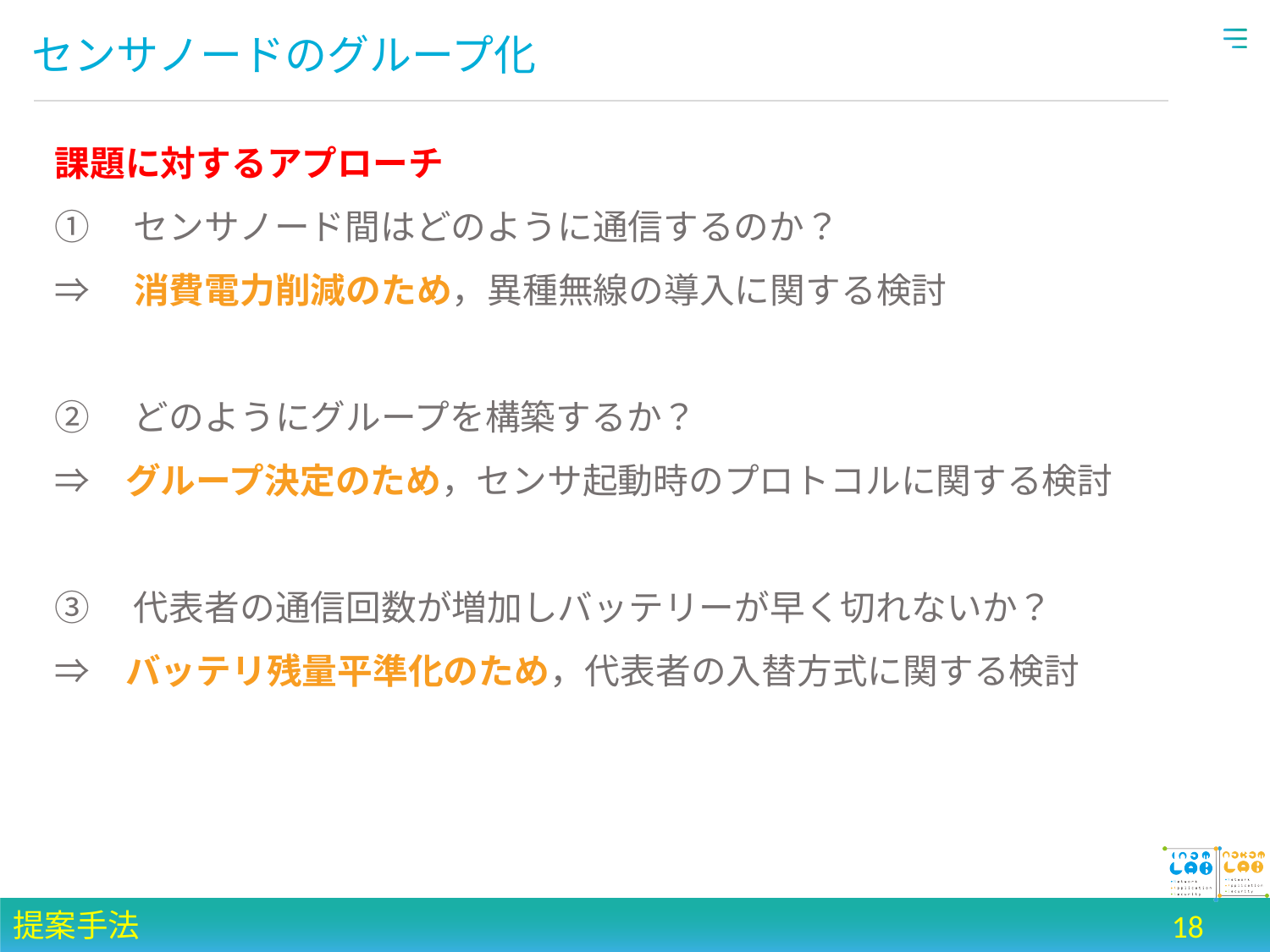

# センサノードのグループ化
課題に対するアプローチ
①　センサノード間はどのように通信するのか？
⇒　消費電力削減のため，異種無線の導入に関する検討
②　どのようにグループを構築するか？
⇒　グループ決定のため，センサ起動時のプロトコルに関する検討
③　代表者の通信回数が増加しバッテリーが早く切れないか？
⇒　バッテリ残量平準化のため，代表者の入替方式に関する検討

提案手法